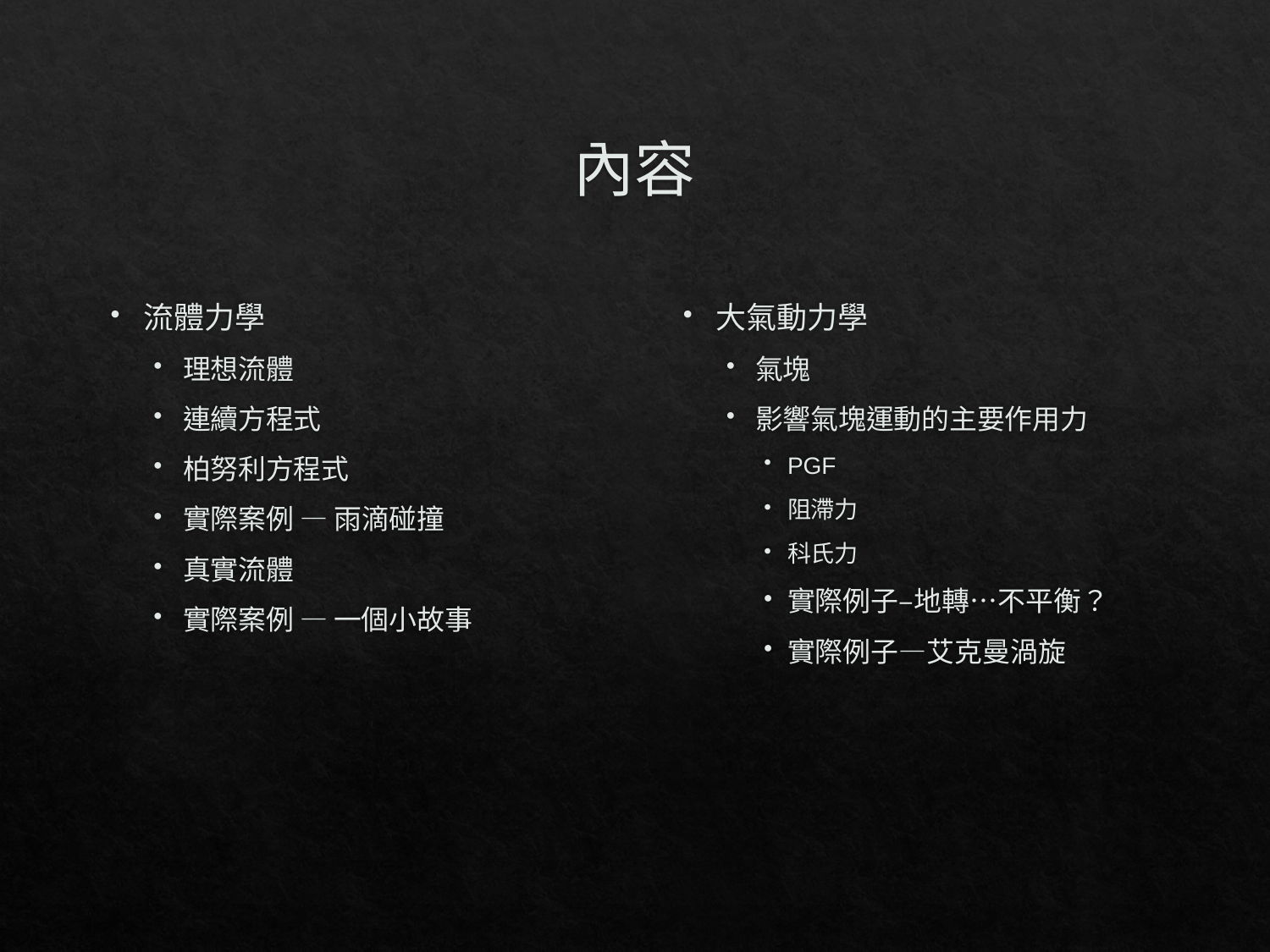

# 內容
流體力學
理想流體
連續方程式
柏努利方程式
實際案例 — 雨滴碰撞
真實流體
實際案例 — 一個小故事
大氣動力學
氣塊
影響氣塊運動的主要作用力
PGF
阻滯力
科氏力
實際例子–地轉…不平衡？
實際例子—艾克曼渦旋